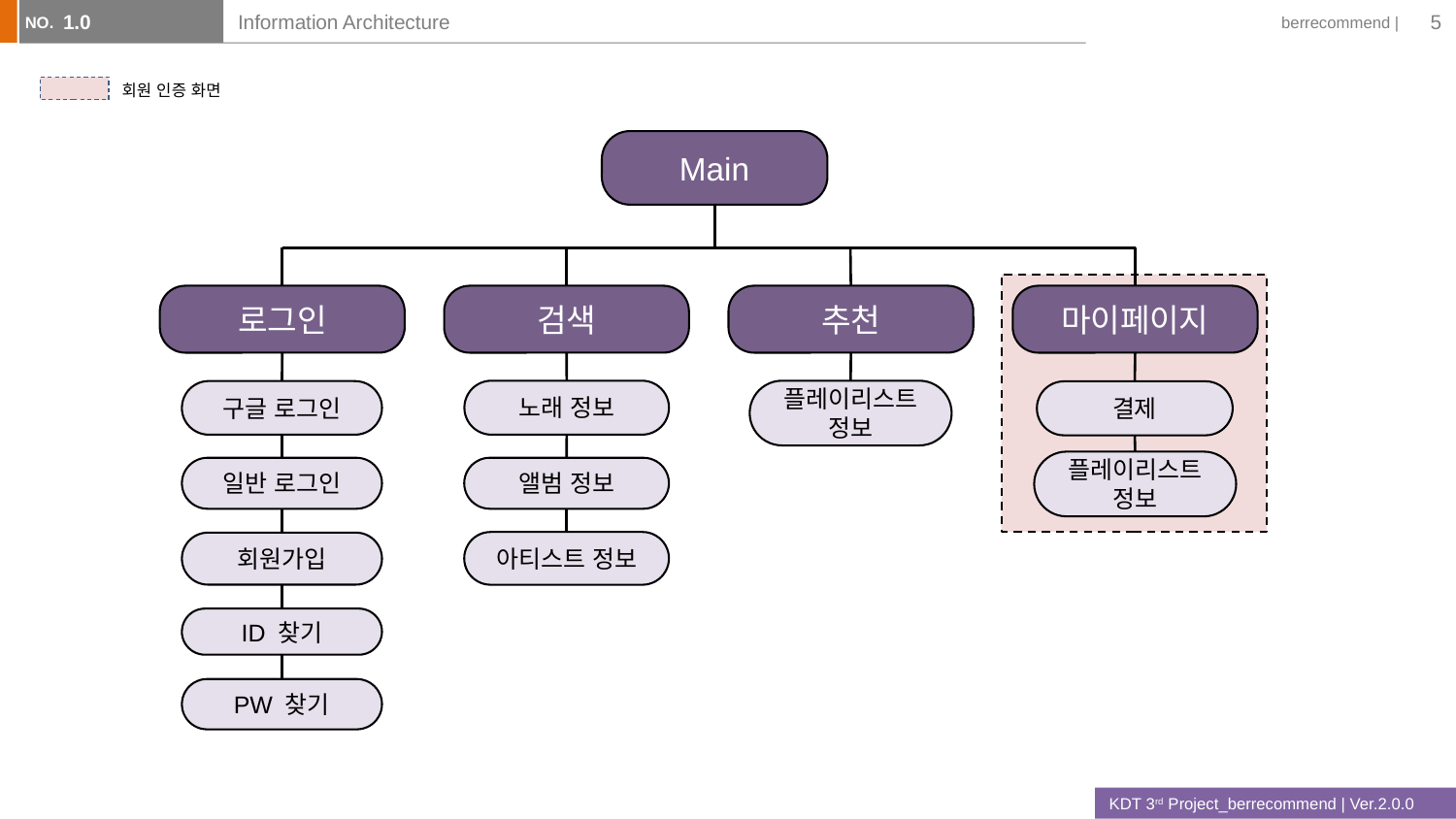

5
1.0
# Information Architecture
회원 인증 화면

Main

검색
추천
마이페이지
로그인
플레이리스트
정보
노래 정보
구글 로그인
결제
플레이리스트
정보
일반 로그인
앨범 정보
아티스트 정보
회원가입
ID 찾기
PW 찾기